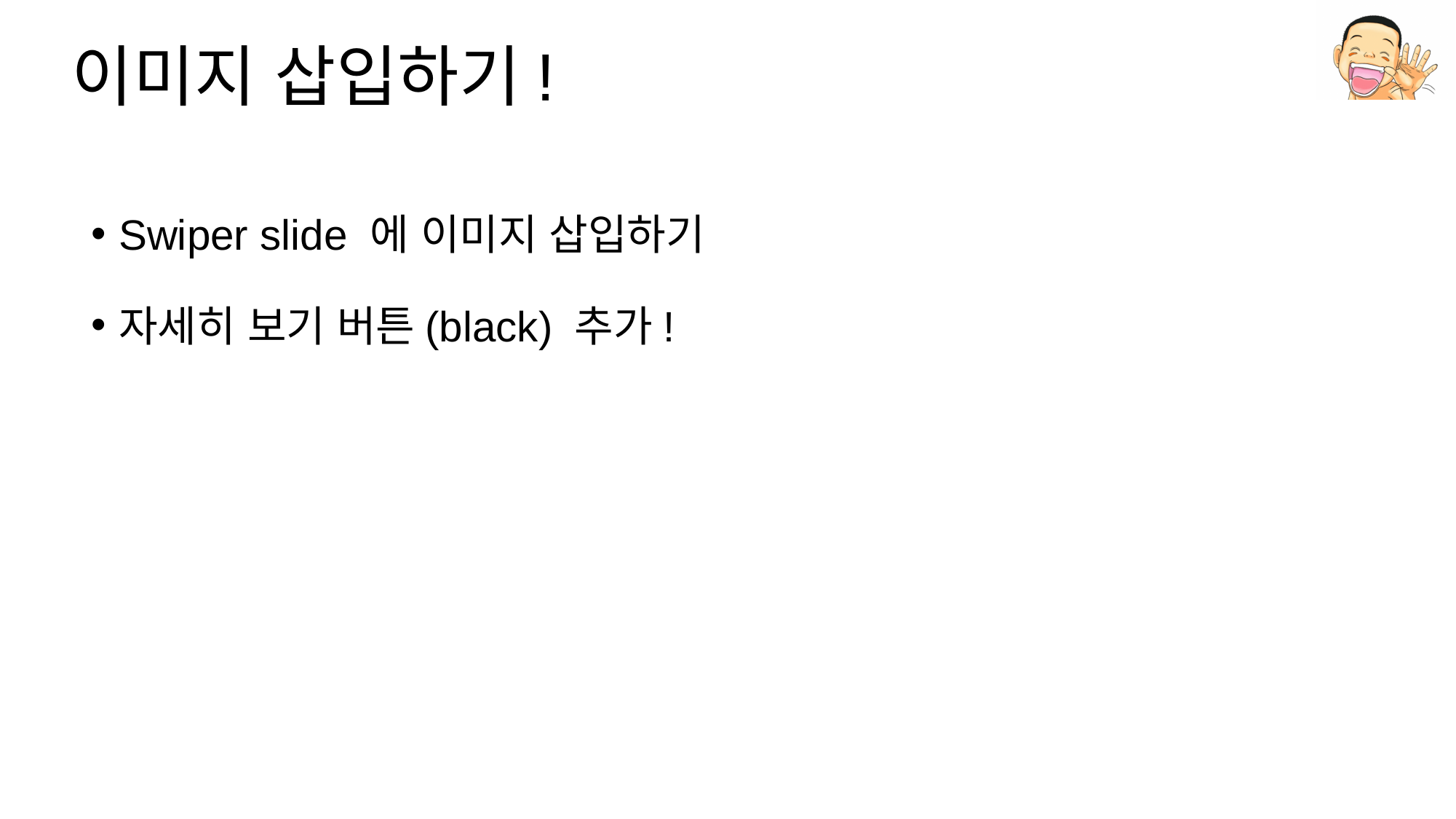

# 이미지 삽입하기!

Swiper slide 에 이미지 삽입하기
자세히 보기 버튼(black) 추가!